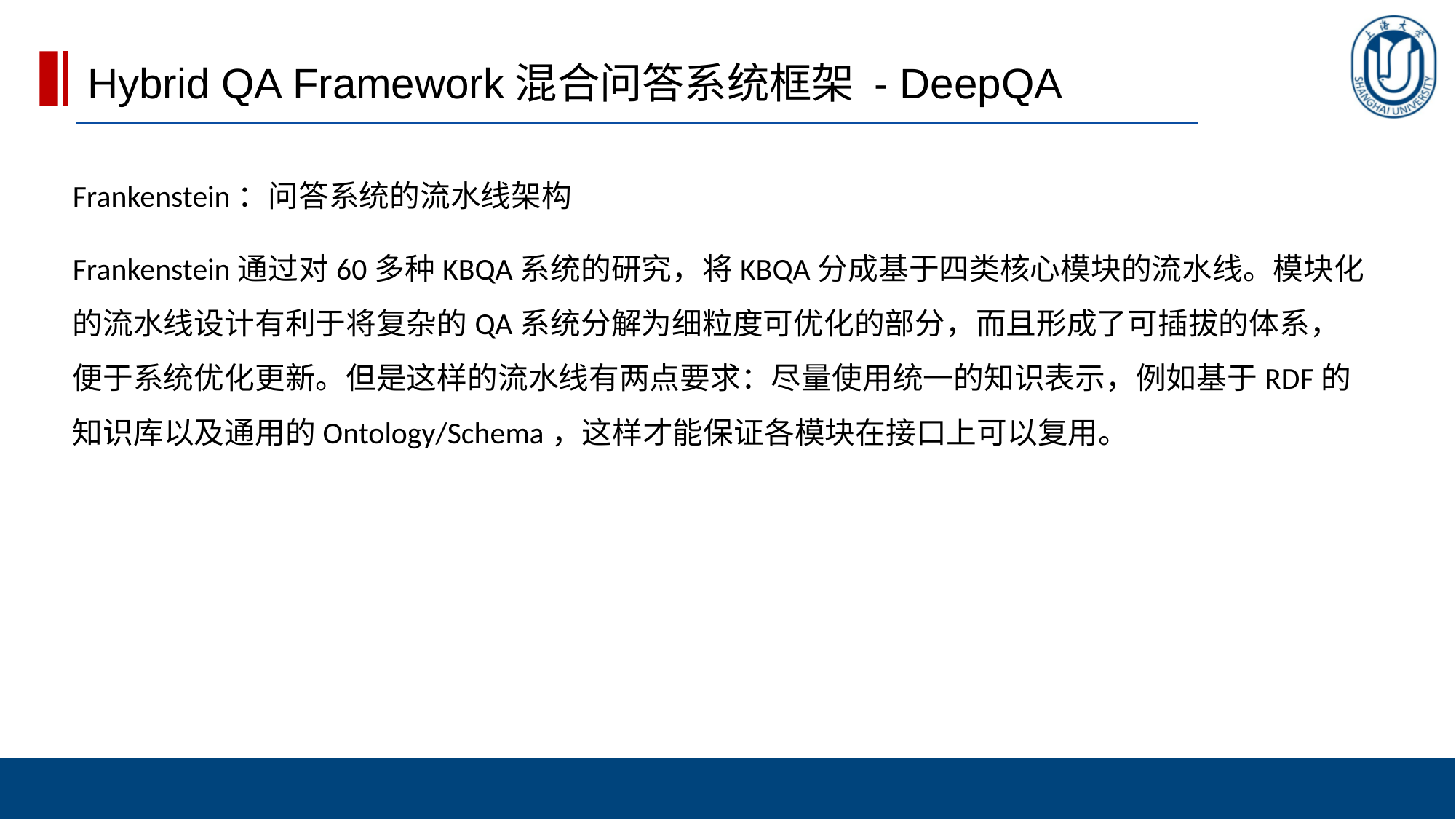

Hybrid QA Framework混合问答系统框架 - DeepQA
Frankenstein：问答系统的流水线架构
Frankenstein通过对60多种KBQA系统的研究，将KBQA分成基于四类核心模块的流水线。模块化的流水线设计有利于将复杂的QA系统分解为细粒度可优化的部分，而且形成了可插拔的体系，便于系统优化更新。但是这样的流水线有两点要求：尽量使用统一的知识表示，例如基于RDF的知识库以及通用的Ontology/Schema，这样才能保证各模块在接口上可以复用。